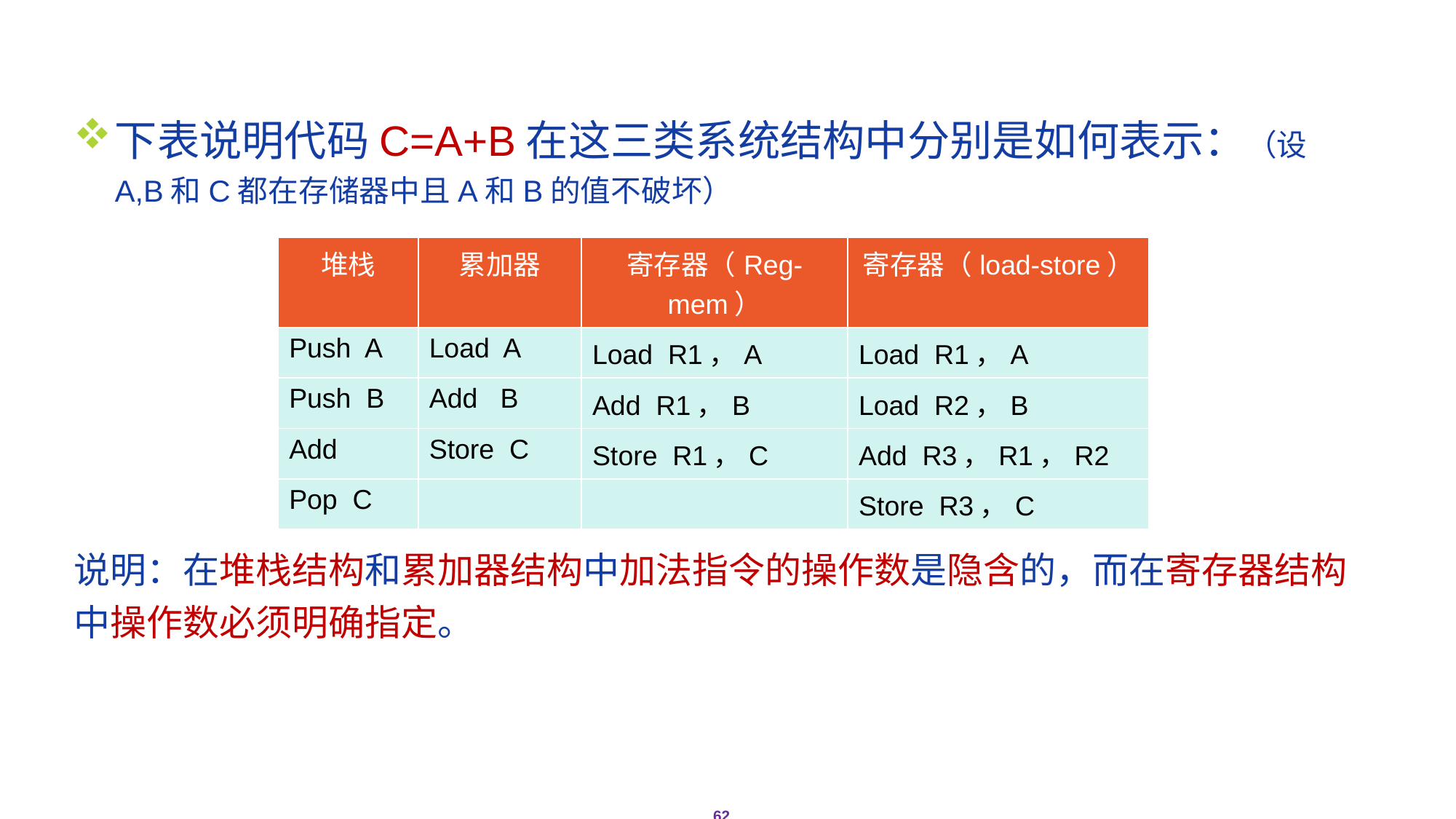

# 2.2指令集系统结构的分类
下表说明代码C=A+B在这三类系统结构中分别是如何表示：（设A,B和C都在存储器中且A和B的值不破坏）

说明：在堆栈结构和累加器结构中加法指令的操作数是隐含的，而在寄存器结构中操作数必须明确指定。
| 堆栈 | 累加器 | 寄存器（Reg-mem） | 寄存器（load-store） |
| --- | --- | --- | --- |
| Push A | Load A | Load R1，A | Load R1，A |
| Push B | Add B | Add R1，B | Load R2，B |
| Add | Store C | Store R1，C | Add R3，R1，R2 |
| Pop C |  |  | Store R3，C |
62